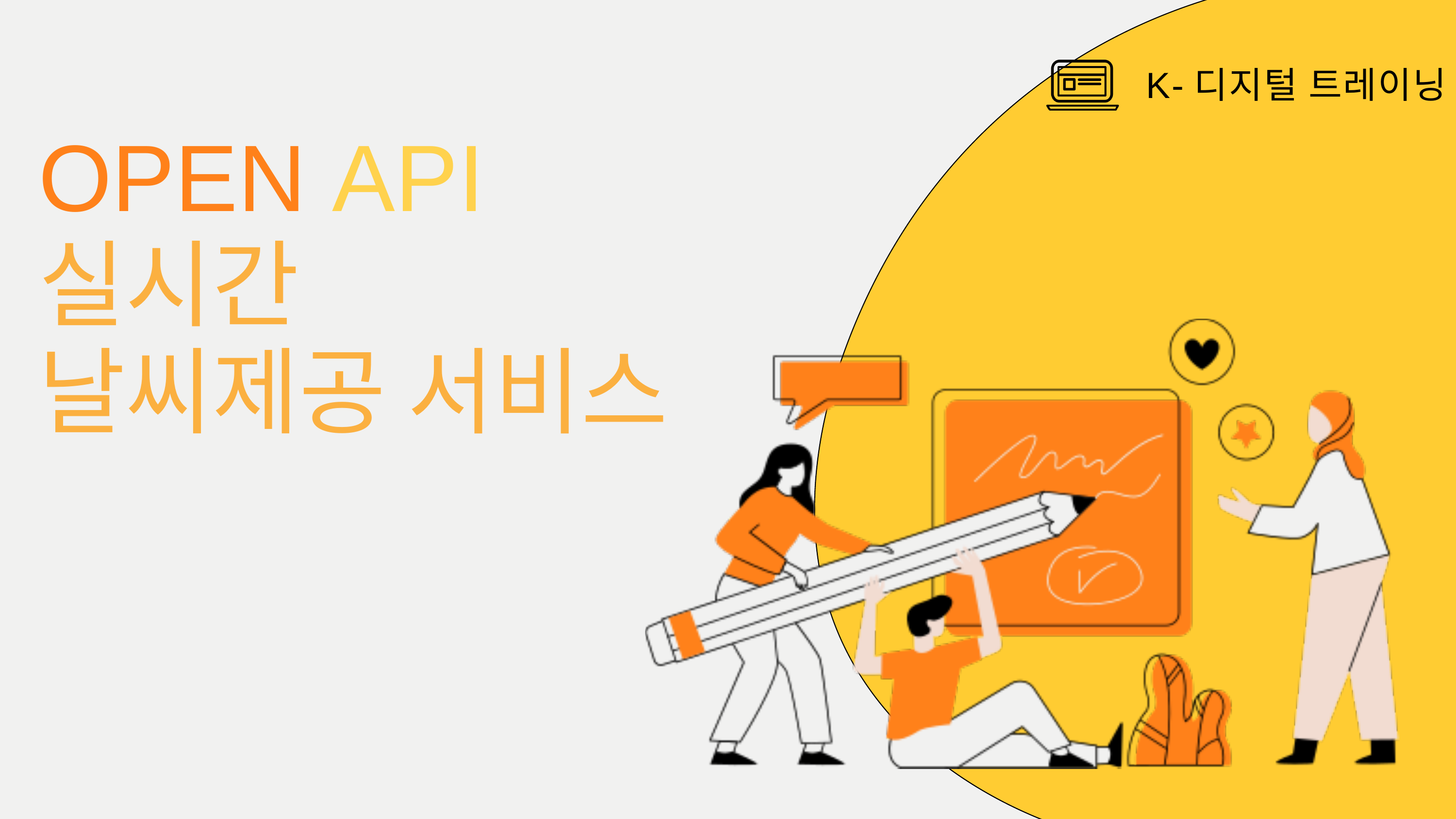

K-디지털 트레이닝

OPEN API
실시간
날씨제공 서비스